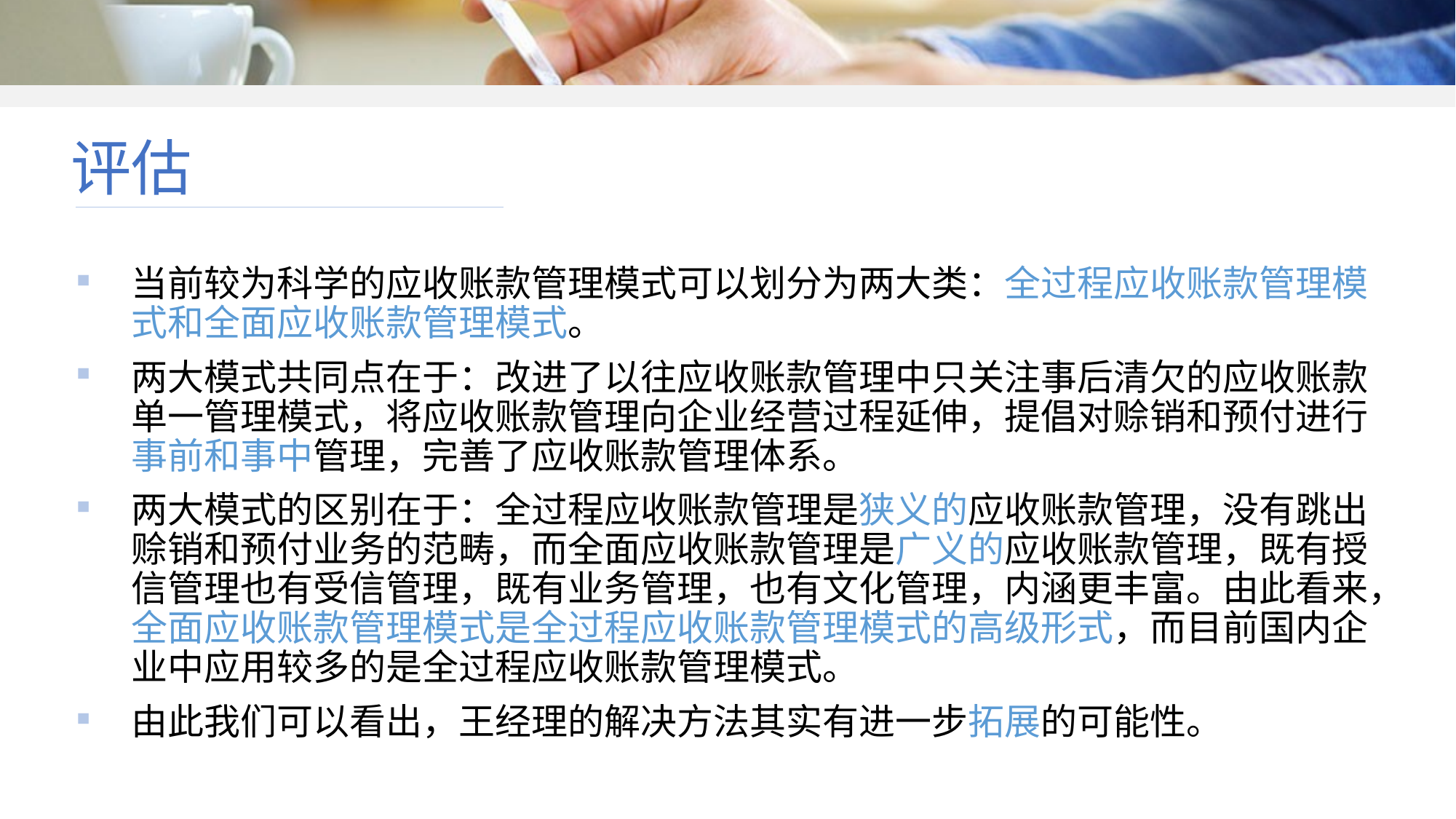

# 评估
当前较为科学的应收账款管理模式可以划分为两大类：全过程应收账款管理模式和全面应收账款管理模式。
两大模式共同点在于：改进了以往应收账款管理中只关注事后清欠的应收账款单一管理模式，将应收账款管理向企业经营过程延伸，提倡对赊销和预付进行事前和事中管理，完善了应收账款管理体系。
两大模式的区别在于：全过程应收账款管理是狭义的应收账款管理，没有跳出赊销和预付业务的范畴，而全面应收账款管理是广义的应收账款管理，既有授信管理也有受信管理，既有业务管理，也有文化管理，内涵更丰富。由此看来，全面应收账款管理模式是全过程应收账款管理模式的高级形式，而目前国内企业中应用较多的是全过程应收账款管理模式。
由此我们可以看出，王经理的解决方法其实有进一步拓展的可能性。